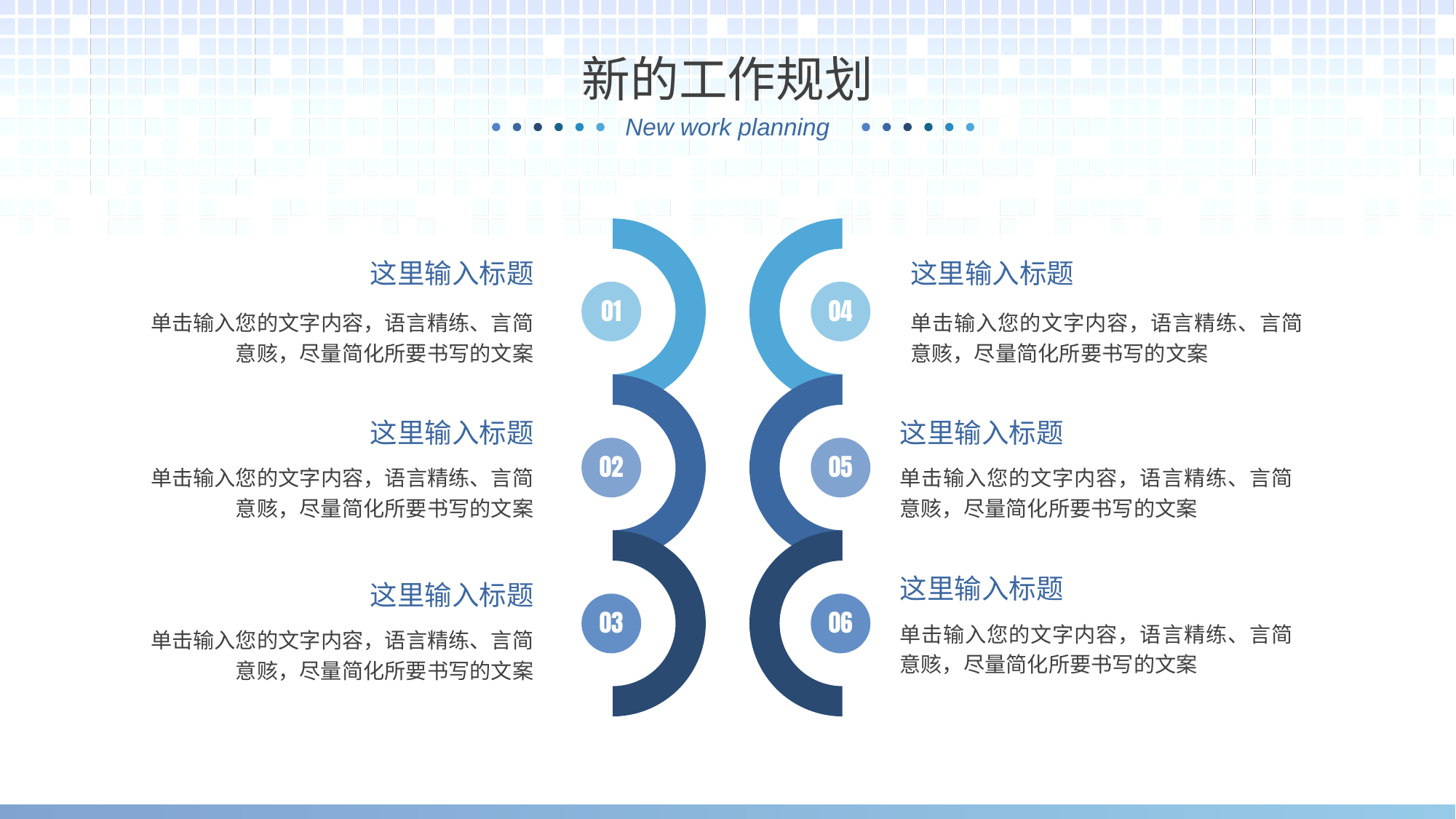

新的工作规划

这里输入标题
这里输入标题
01
04
单击输入您的文字内容，语言精练、言简意赅，尽量简化所要书写的文案
单击输入您的文字内容，语言精练、言简意赅，尽量简化所要书写的文案

这里输入标题
这里输入标题
02
05
单击输入您的文字内容，语言精练、言简意赅，尽量简化所要书写的文案
单击输入您的文字内容，语言精练、言简意赅，尽量简化所要书写的文案

这里输入标题
这里输入标题
03
06
单击输入您的文字内容，语言精练、言简意赅，尽量简化所要书写的文案
单击输入您的文字内容，语言精练、言简意赅，尽量简化所要书写的文案